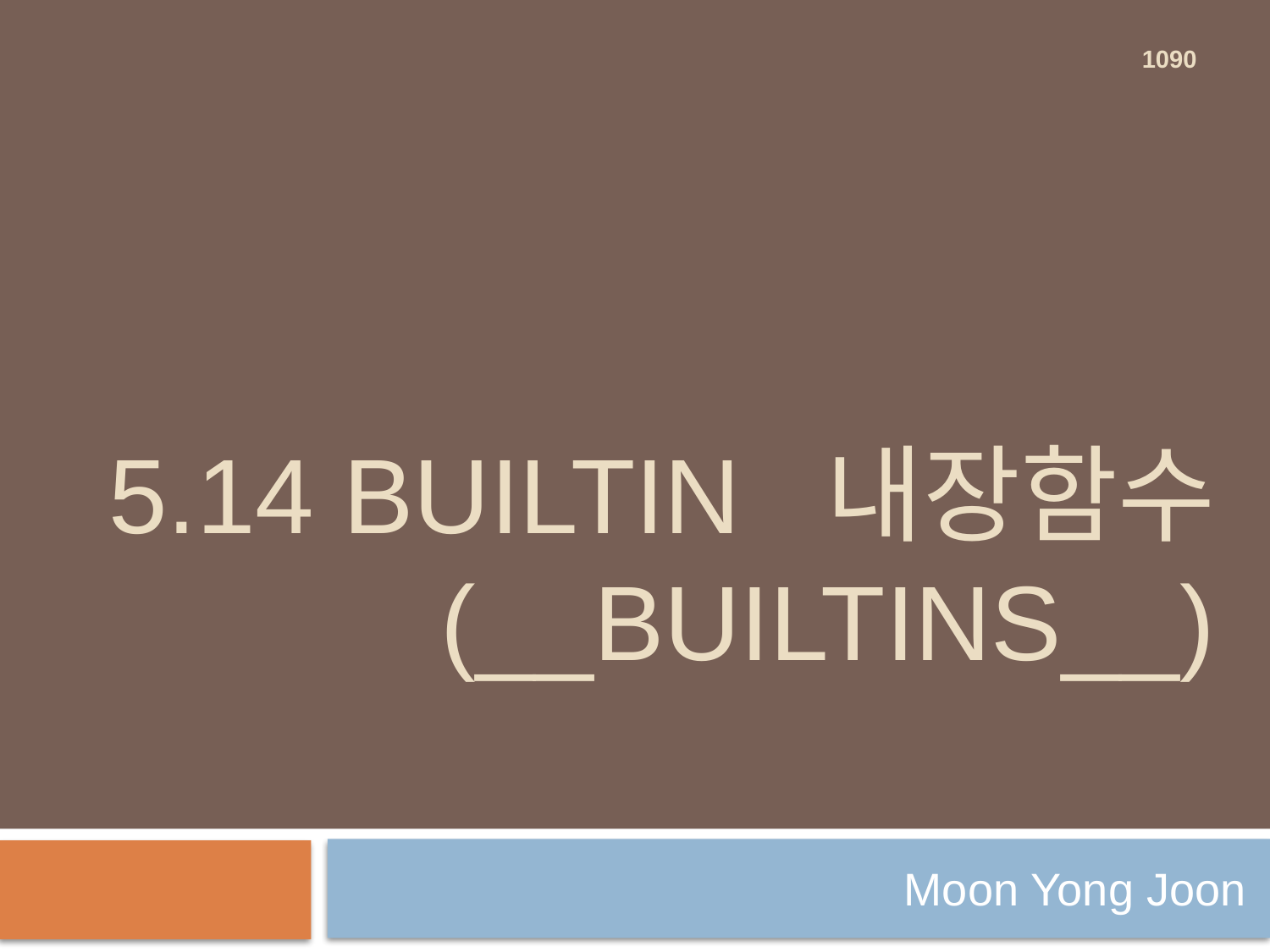

1090
# 5.14 Builtin  내장함수 (__builtins__)
Moon Yong Joon